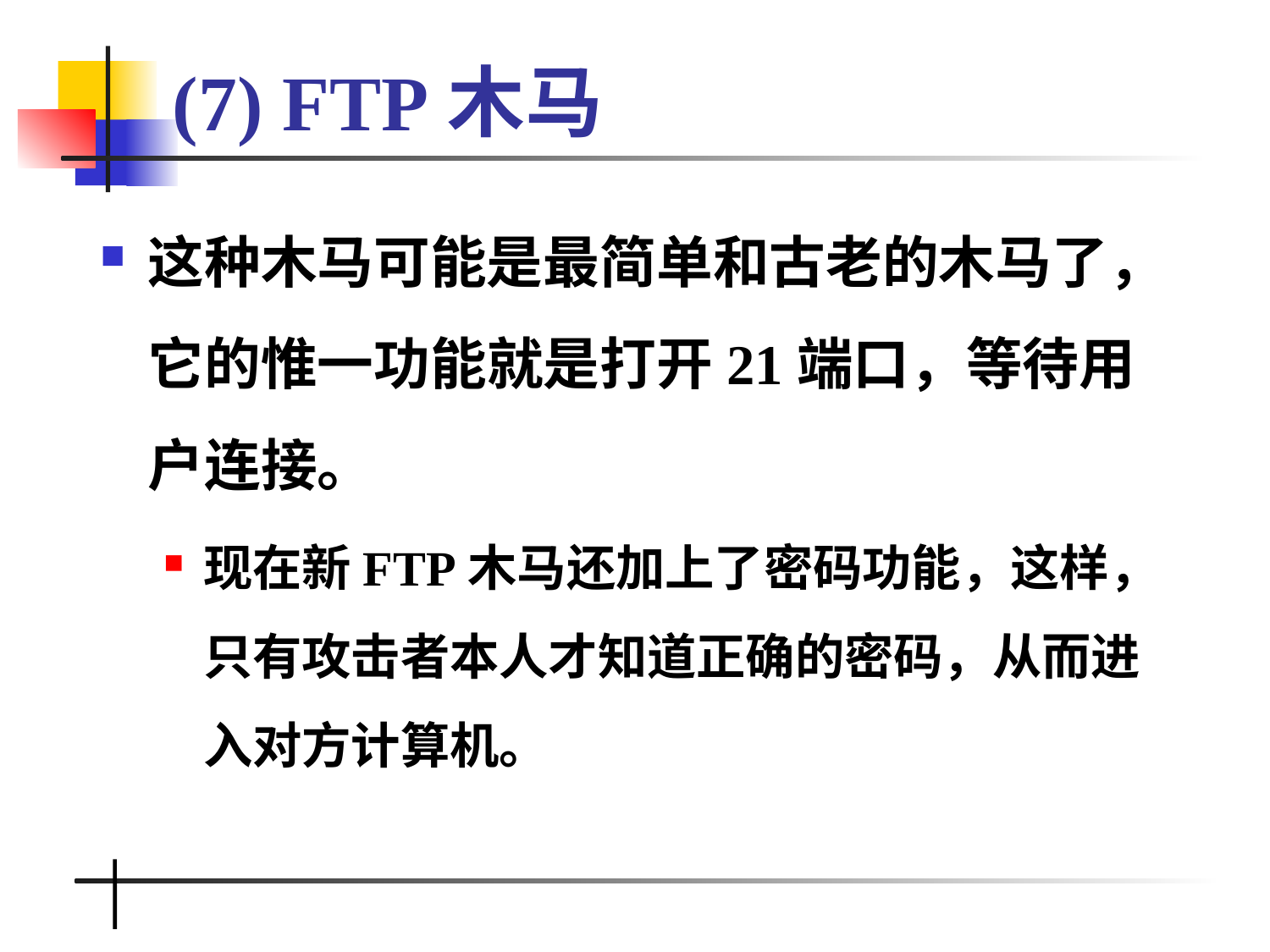

# (7) FTP木马
这种木马可能是最简单和古老的木马了，它的惟一功能就是打开21端口，等待用户连接。
现在新FTP木马还加上了密码功能，这样，只有攻击者本人才知道正确的密码，从而进入对方计算机。